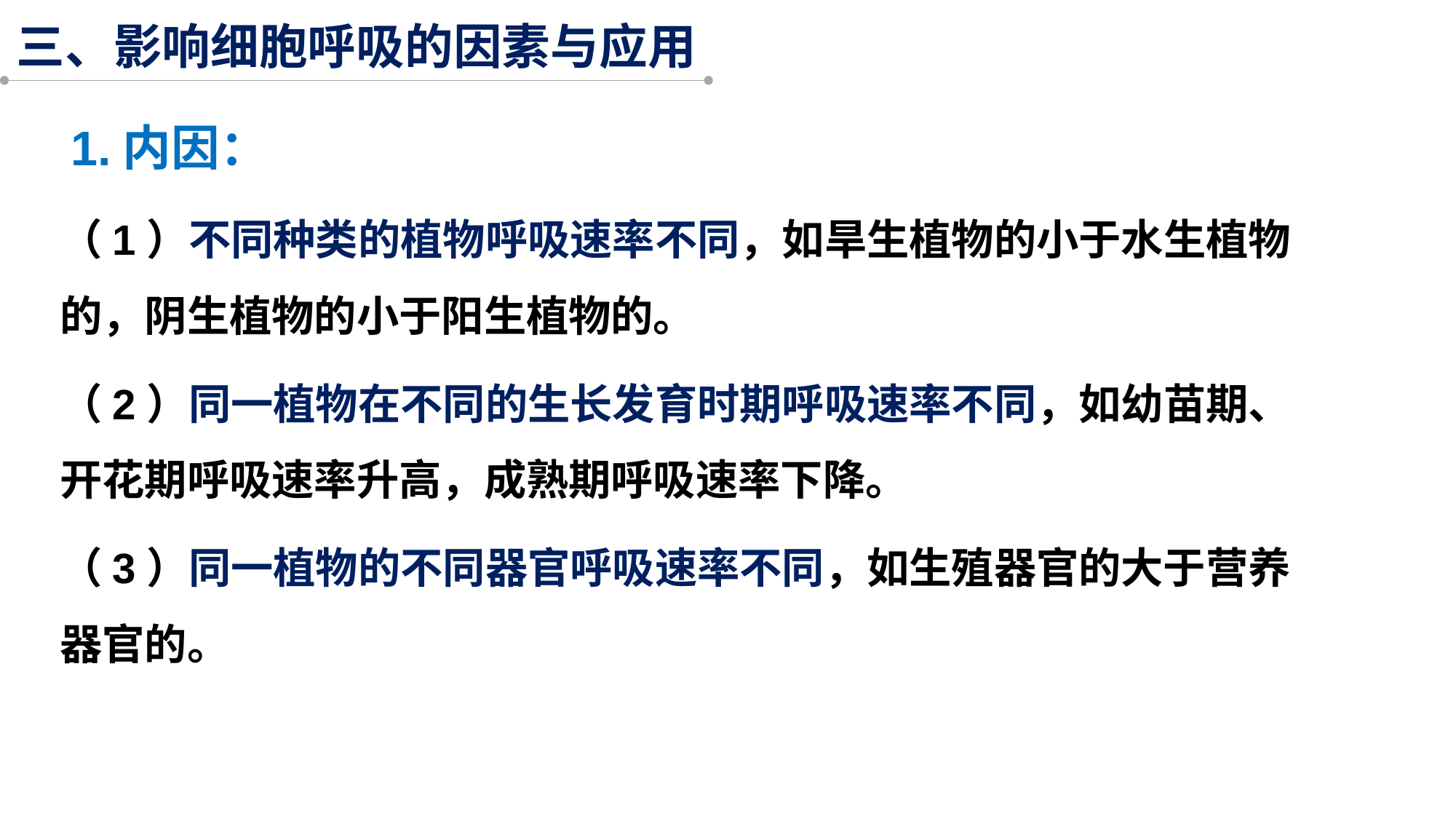

三、影响细胞呼吸的因素与应用
1.内因：
（1）不同种类的植物呼吸速率不同，如旱生植物的小于水生植物的，阴生植物的小于阳生植物的。
（2）同一植物在不同的生长发育时期呼吸速率不同，如幼苗期、开花期呼吸速率升高，成熟期呼吸速率下降。
（3）同一植物的不同器官呼吸速率不同，如生殖器官的大于营养器官的。